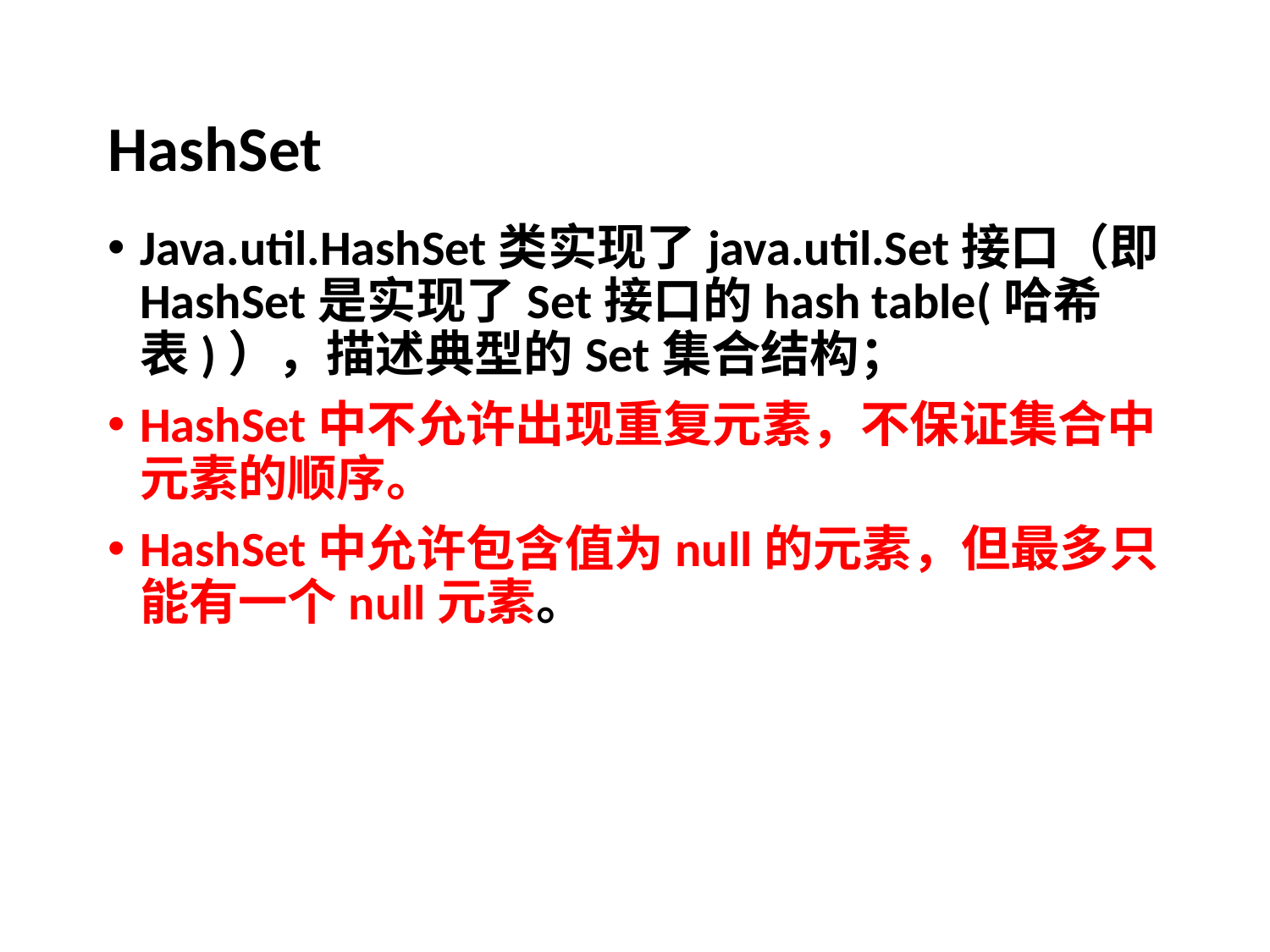

# HashSet
Java.util.HashSet类实现了java.util.Set接口（即HashSet是实现了Set接口的hash table(哈希表)），描述典型的Set集合结构；
HashSet中不允许出现重复元素，不保证集合中元素的顺序。
HashSet中允许包含值为null的元素，但最多只能有一个null元素。